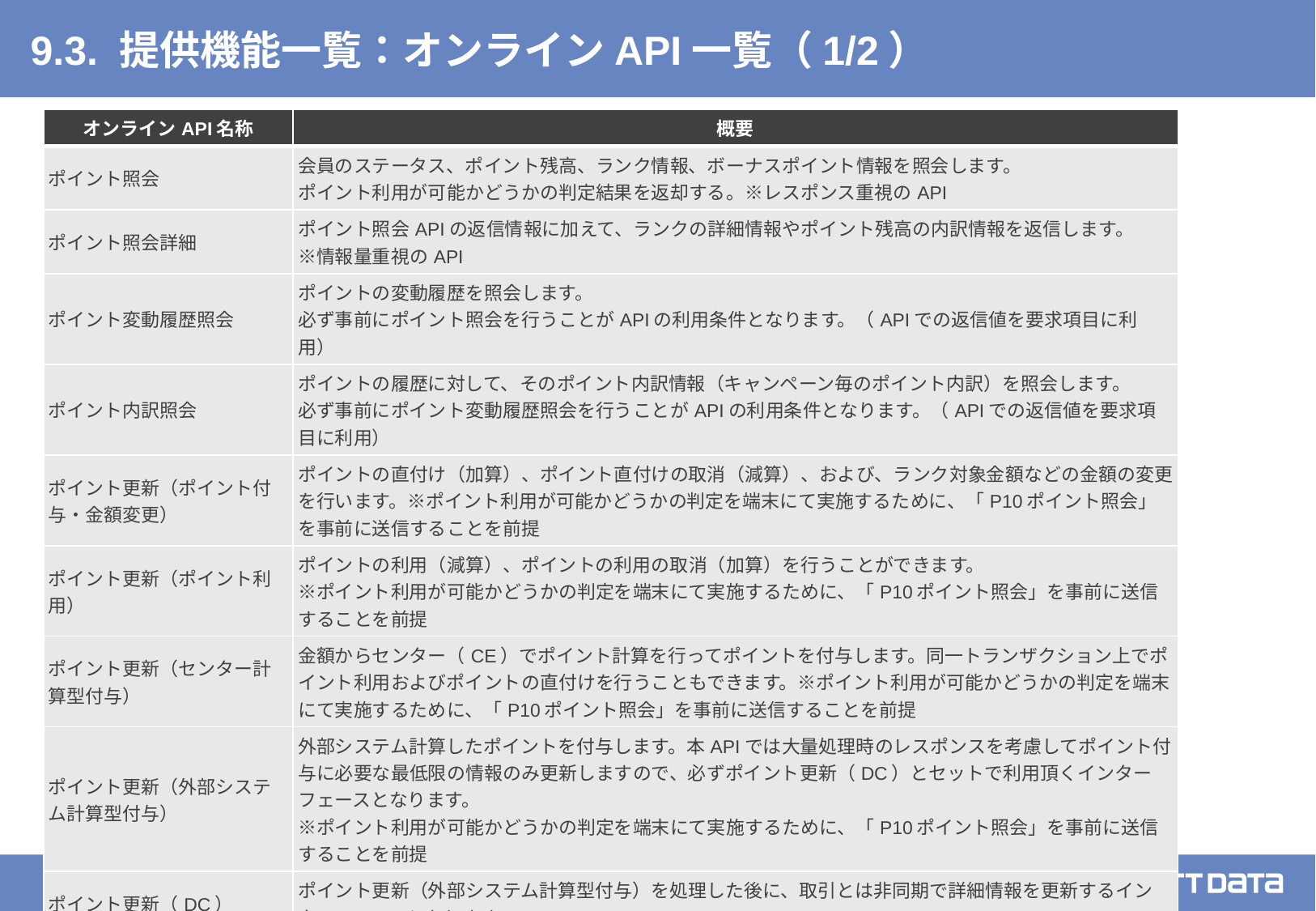

# 9.3. 提供機能一覧：オンラインAPI一覧（1/2）
| オンラインAPI名称 | 概要 |
| --- | --- |
| ポイント照会 | 会員のステータス、ポイント残高、ランク情報、ボーナスポイント情報を照会します。 ポイント利用が可能かどうかの判定結果を返却する。※レスポンス重視のAPI |
| ポイント照会詳細 | ポイント照会APIの返信情報に加えて、ランクの詳細情報やポイント残高の内訳情報を返信します。 ※情報量重視のAPI |
| ポイント変動履歴照会 | ポイントの変動履歴を照会します。 必ず事前にポイント照会を行うことがAPIの利用条件となります。（APIでの返信値を要求項目に利用） |
| ポイント内訳照会 | ポイントの履歴に対して、そのポイント内訳情報（キャンペーン毎のポイント内訳）を照会します。 必ず事前にポイント変動履歴照会を行うことがAPIの利用条件となります。（APIでの返信値を要求項目に利用） |
| ポイント更新（ポイント付与・金額変更） | ポイントの直付け（加算）、ポイント直付けの取消（減算）、および、ランク対象金額などの金額の変更を行います。※ポイント利用が可能かどうかの判定を端末にて実施するために、「P10ポイント照会」を事前に送信することを前提 |
| ポイント更新（ポイント利用） | ポイントの利用（減算）、ポイントの利用の取消（加算）を行うことができます。 ※ポイント利用が可能かどうかの判定を端末にて実施するために、「P10ポイント照会」を事前に送信することを前提 |
| ポイント更新（センター計算型付与） | 金額からセンター（CE）でポイント計算を行ってポイントを付与します。同一トランザクション上でポイント利用およびポイントの直付けを行うこともできます。※ポイント利用が可能かどうかの判定を端末にて実施するために、「P10ポイント照会」を事前に送信することを前提 |
| ポイント更新（外部システム計算型付与） | 外部システム計算したポイントを付与します。本APIでは大量処理時のレスポンスを考慮してポイント付与に必要な最低限の情報のみ更新しますので、必ずポイント更新（DC）とセットで利用頂くインターフェースとなります。 ※ポイント利用が可能かどうかの判定を端末にて実施するために、「P10ポイント照会」を事前に送信することを前提 |
| ポイント更新（DC） | ポイント更新（外部システム計算型付与）を処理した後に、取引とは非同期で詳細情報を更新するインターフェースとなります。 |
| 会員チェック（顧客属性） | 会員番号のなりすましチェックのため、入力された顧客情報（氏名、カナ氏名、生年月日、電話番号などから任意に選択）情報とセンター側（本システム）に登録されている顧客情報を比較してチェックします。 |
| 会員チェック（セキュリティコード） | 会員番号のなりすましチェックのため、入力されたPINコードとセンター側（本システム）に登録されている情報を比較してチェックします。 |
| 保持カード一覧照会 | CAFIS Explorerは、顧客に対して複数の会員番号（カード）を管理することが出来ます。 このインターフェースでは、要求の会員番号から、その顧客紐づくすべての会員番号（カード）の一覧を照会します。 |